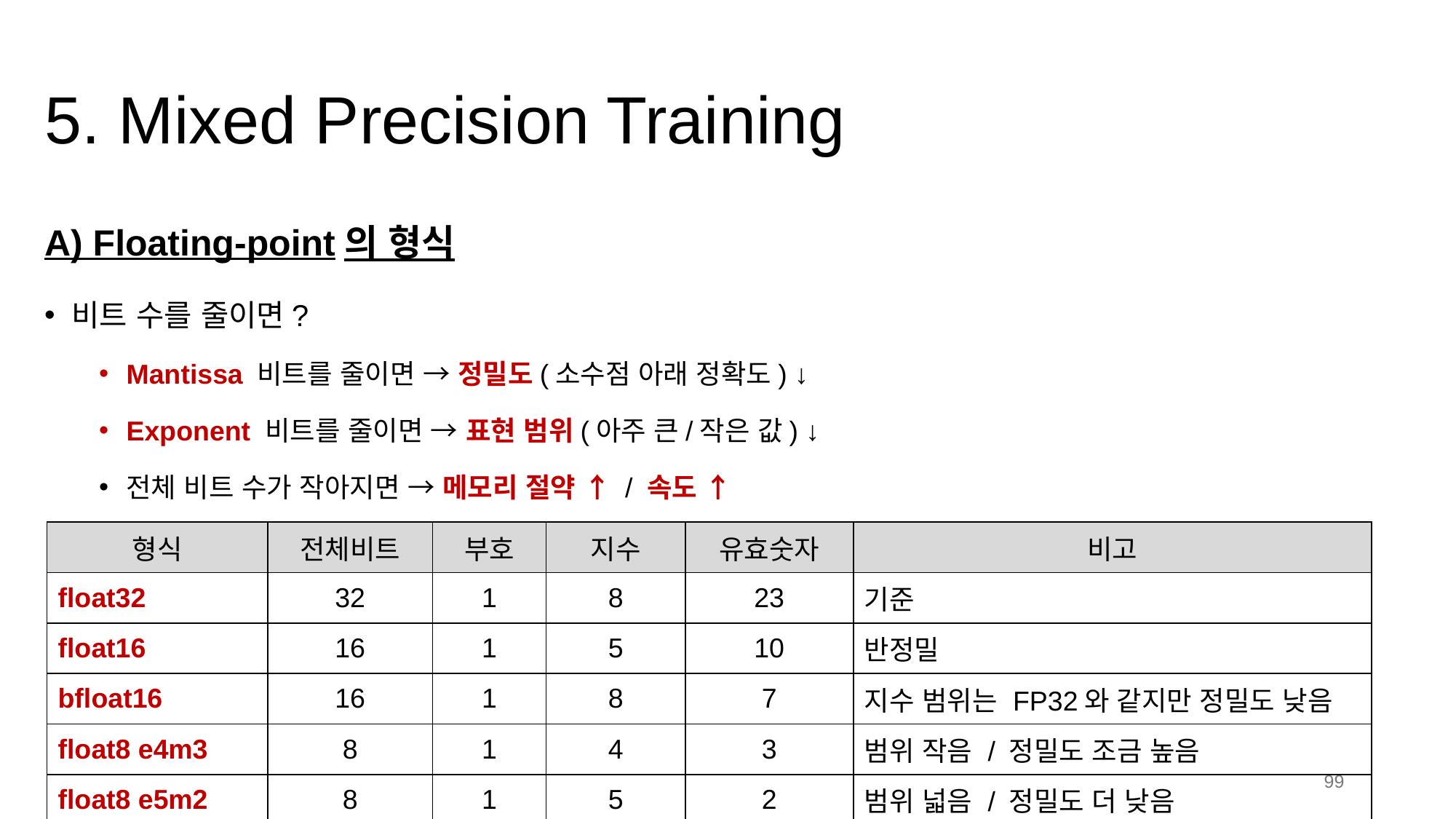

# 5. Mixed Precision Training
A) Floating-point의 형식
비트 수를 줄이면?
Mantissa 비트를 줄이면 → 정밀도(소수점 아래 정확도) ↓
Exponent 비트를 줄이면 → 표현 범위(아주 큰/작은 값) ↓
전체 비트 수가 작아지면 → 메모리 절약 ↑ / 속도 ↑

| 형식 | 전체비트 | 부호 | 지수 | 유효숫자 | 비고 |
| --- | --- | --- | --- | --- | --- |
| float32 | 32 | 1 | 8 | 23 | 기준 |
| float16 | 16 | 1 | 5 | 10 | 반정밀 |
| bfloat16 | 16 | 1 | 8 | 7 | 지수 범위는 FP32와 같지만 정밀도 낮음 |
| float8 e4m3 | 8 | 1 | 4 | 3 | 범위 작음 / 정밀도 조금 높음 |
| float8 e5m2 | 8 | 1 | 5 | 2 | 범위 넓음 / 정밀도 더 낮음 |
99